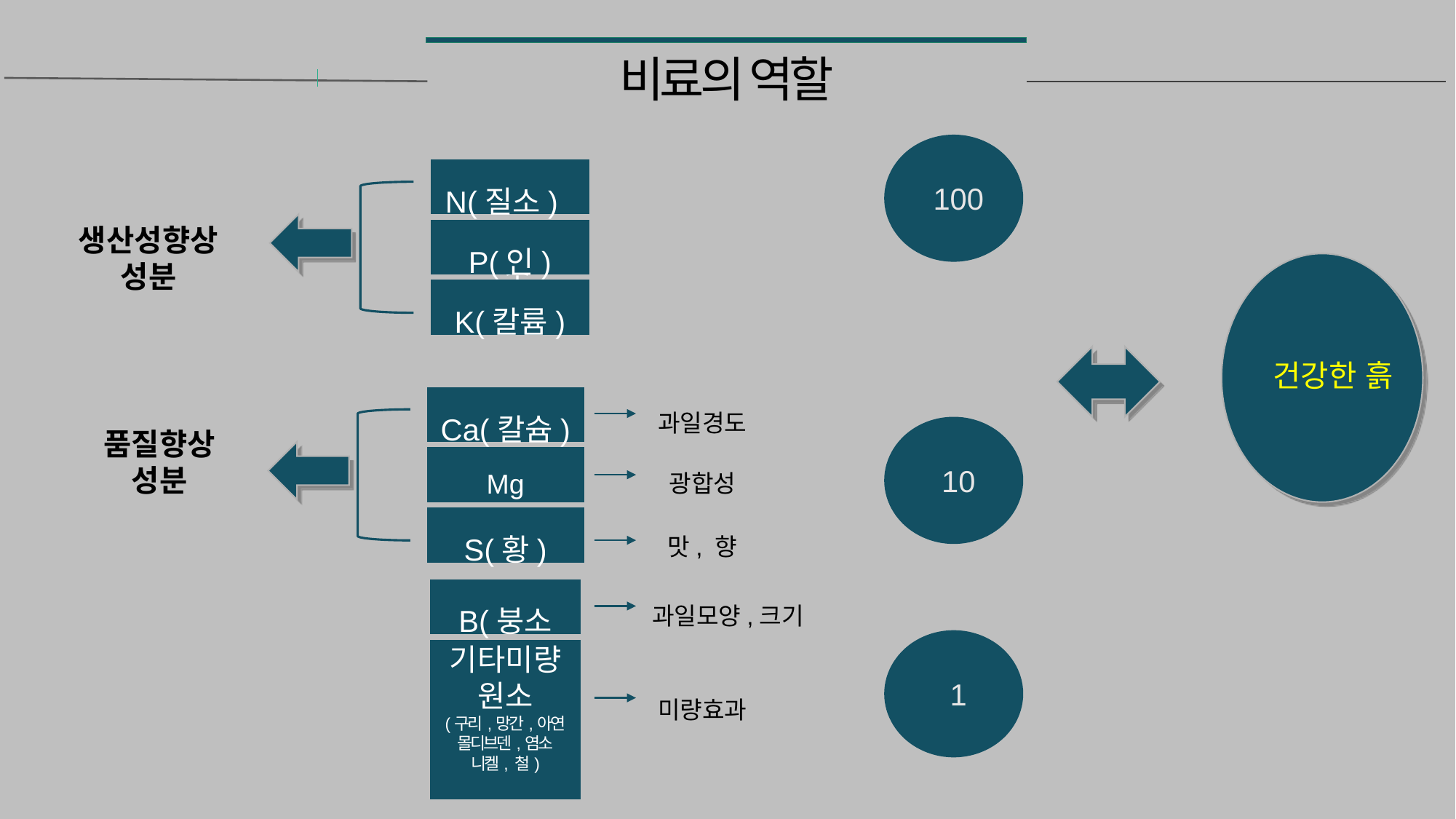

# 비료의 역할
100
N(질소)    소

P(인)
K(칼륨)
생산성향상
성분
Ca(칼슘)

Mg
S(황)
B(붕소
기타미량원소
(구리,망간,아연
몰디브덴,염소
니켈, 철)
과일경도
10
품질향상
성분
광합성
맛, 향
과일모양,크기
1
미량효과
건강한 흙